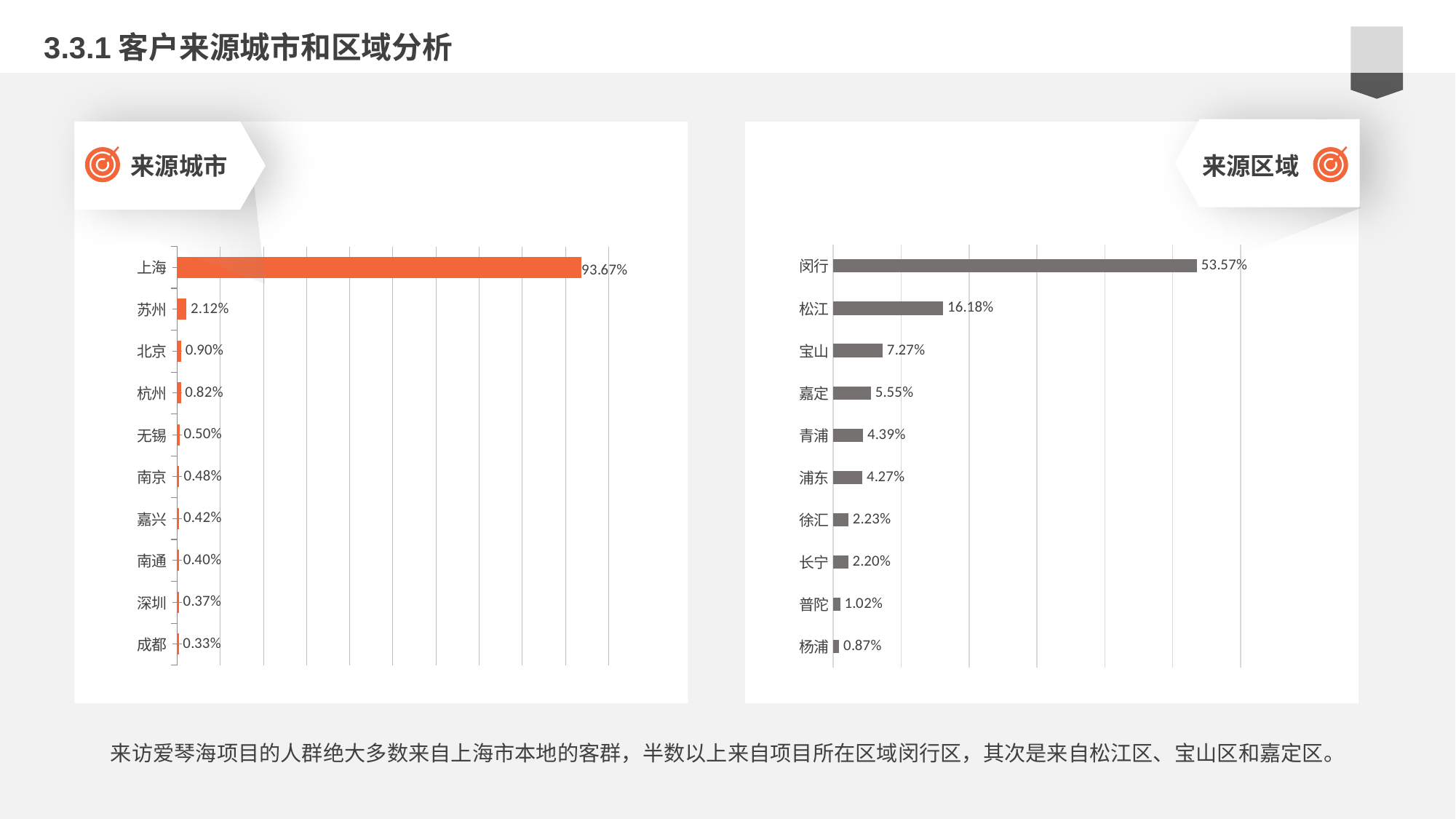

3.3.1客户来源城市和区域分析
72

来源城市
来源区域

### Chart

| Category | 列1 |
|---|---|
| 成都 | 0.0033 |
| 深圳 | 0.0037 |
| 南通 | 0.004 |
| 嘉兴 | 0.0042 |
| 南京 | 0.0048 |
| 无锡 | 0.005 |
| 杭州 | 0.0082 |
| 北京 | 0.009 |
| 苏州 | 0.0212 |
| 上海 | 0.9367 |

### Chart

| Category | 系列 1 |
|---|---|
| 杨浦 | 0.0087 |
| 普陀 | 0.0102 |
| 长宁 | 0.022 |
| 徐汇 | 0.0223 |
| 浦东 | 0.0427 |
| 青浦 | 0.0439 |
| 嘉定 | 0.0555 |
| 宝山 | 0.0727 |
| 松江 | 0.1618 |
| 闵行 | 0.5357 |
来访爱琴海项目的人群绝大多数来自上海市本地的客群，半数以上来自项目所在区域闵行区，其次是来自松江区、宝山区和嘉定区。